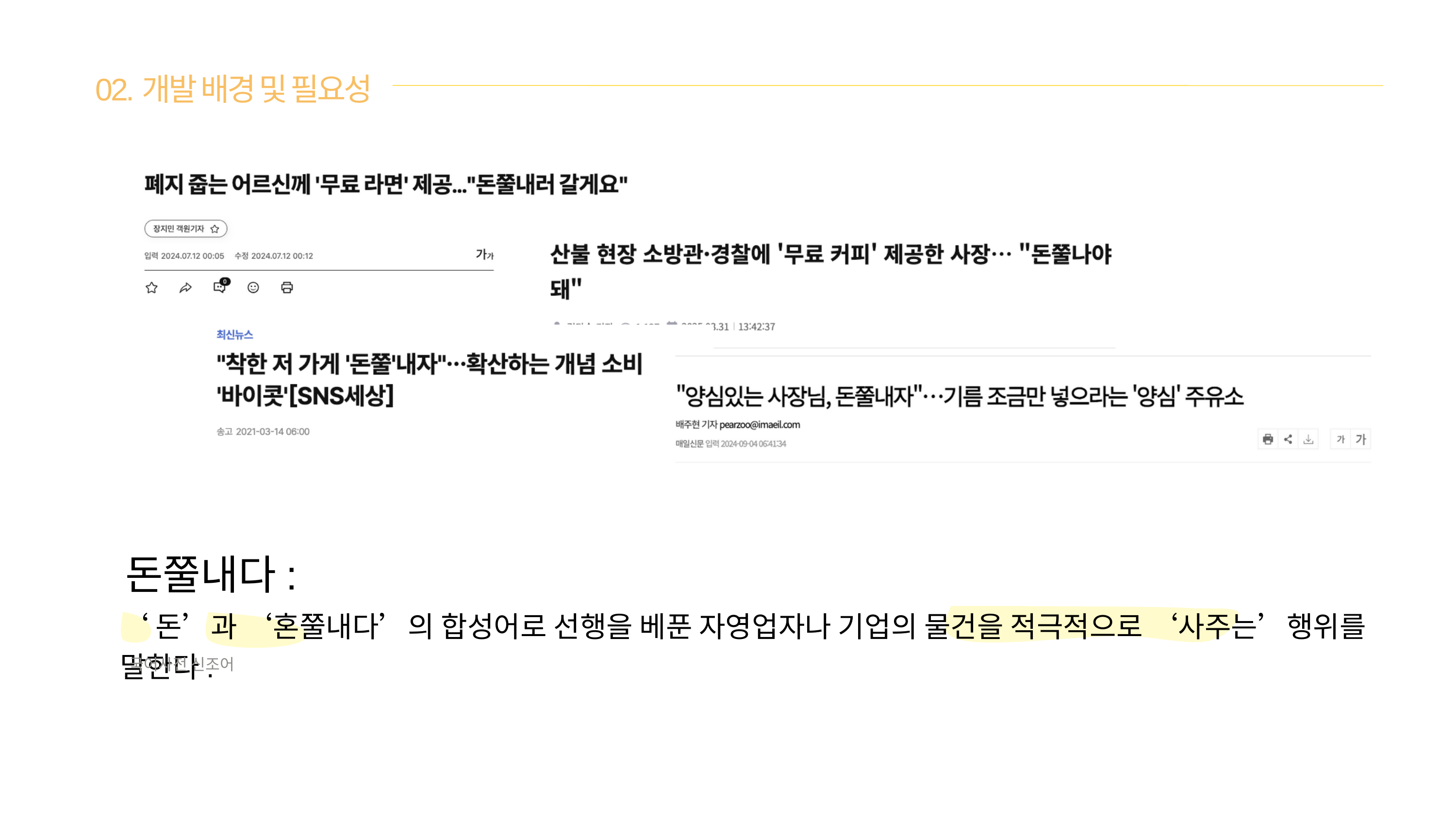

02.개발 배경 및 필요성

돈쭐내다:
‘돈’과 ‘혼쭐내다’의 합성어로 선행을 베푼 자영업자나 기업의 물건을 적극적으로 ‘사주는’행위를 말한다.
국어사전 신조어